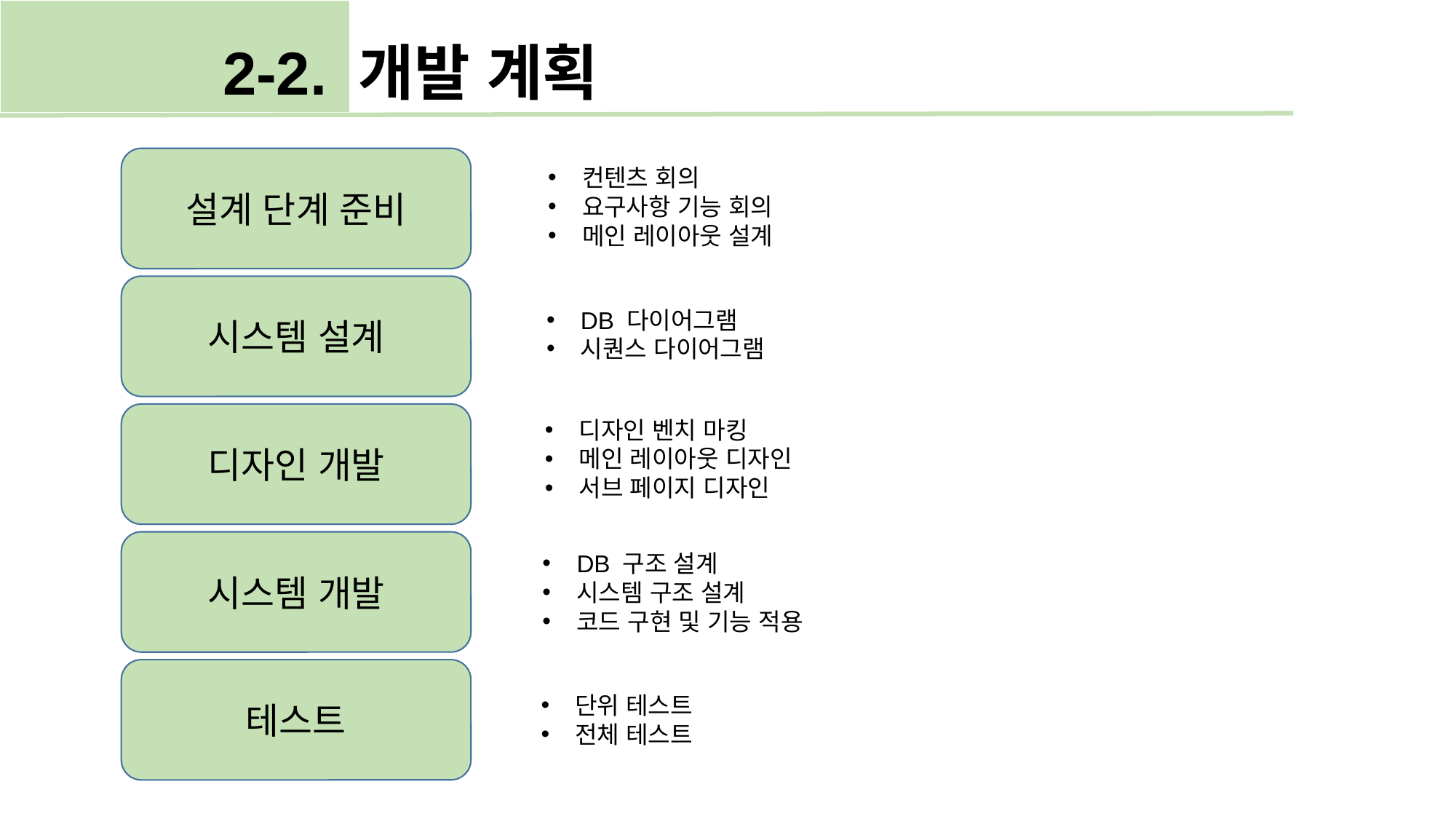

2-2. 개발 계획
설계 단계 준비
컨텐츠 회의
요구사항 기능 회의
메인 레이아웃 설계
시스템 설계
DB 다이어그램
시퀀스 다이어그램
디자인 개발
디자인 벤치 마킹
메인 레이아웃 디자인
서브 페이지 디자인
시스템 개발
DB 구조 설계
시스템 구조 설계
코드 구현 및 기능 적용
테스트
단위 테스트
전체 테스트